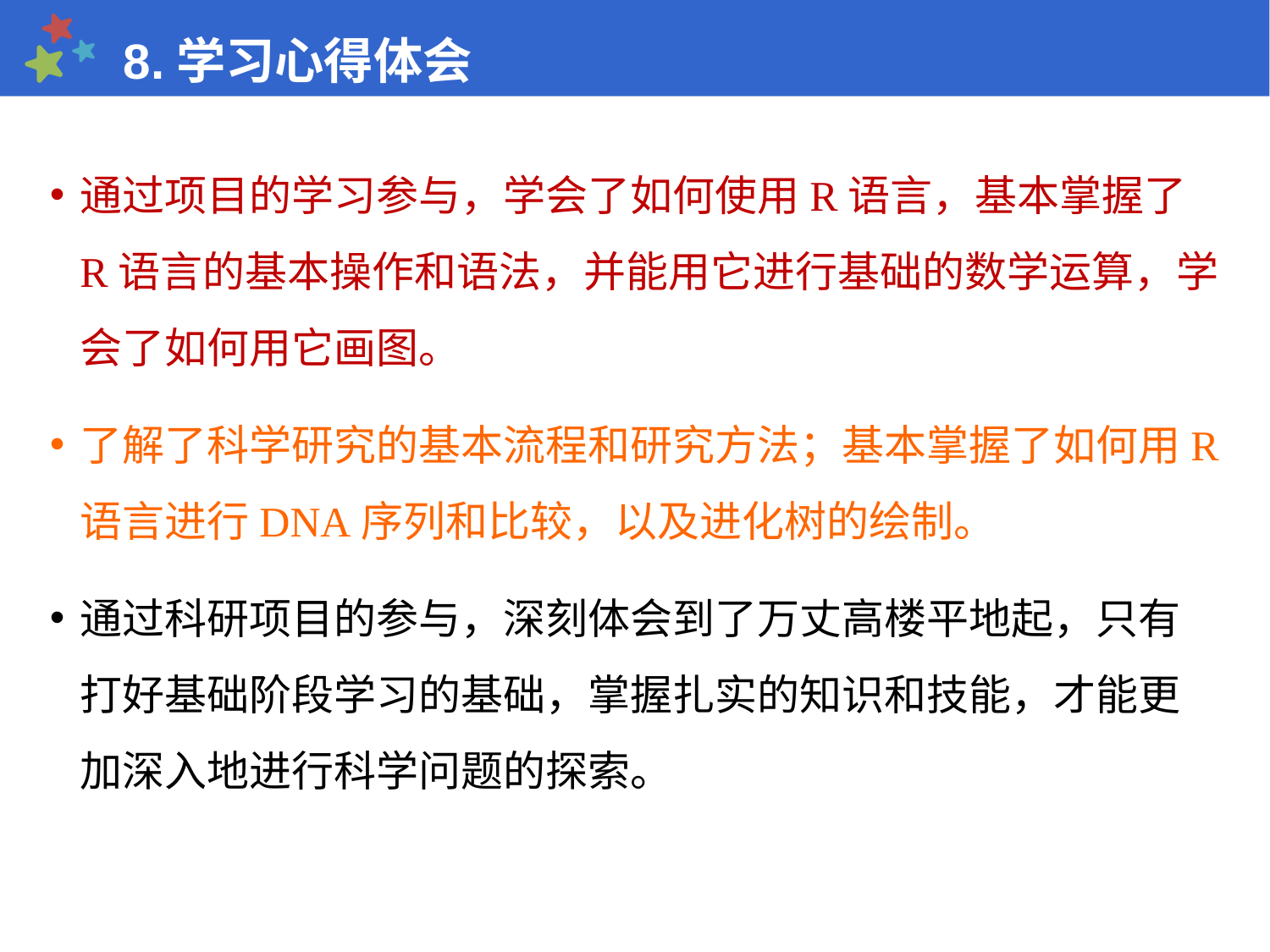

8.学习心得体会
通过项目的学习参与，学会了如何使用R语言，基本掌握了R语言的基本操作和语法，并能用它进行基础的数学运算，学会了如何用它画图。
了解了科学研究的基本流程和研究方法；基本掌握了如何用R语言进行DNA序列和比较，以及进化树的绘制。
通过科研项目的参与，深刻体会到了万丈高楼平地起，只有打好基础阶段学习的基础，掌握扎实的知识和技能，才能更加深入地进行科学问题的探索。